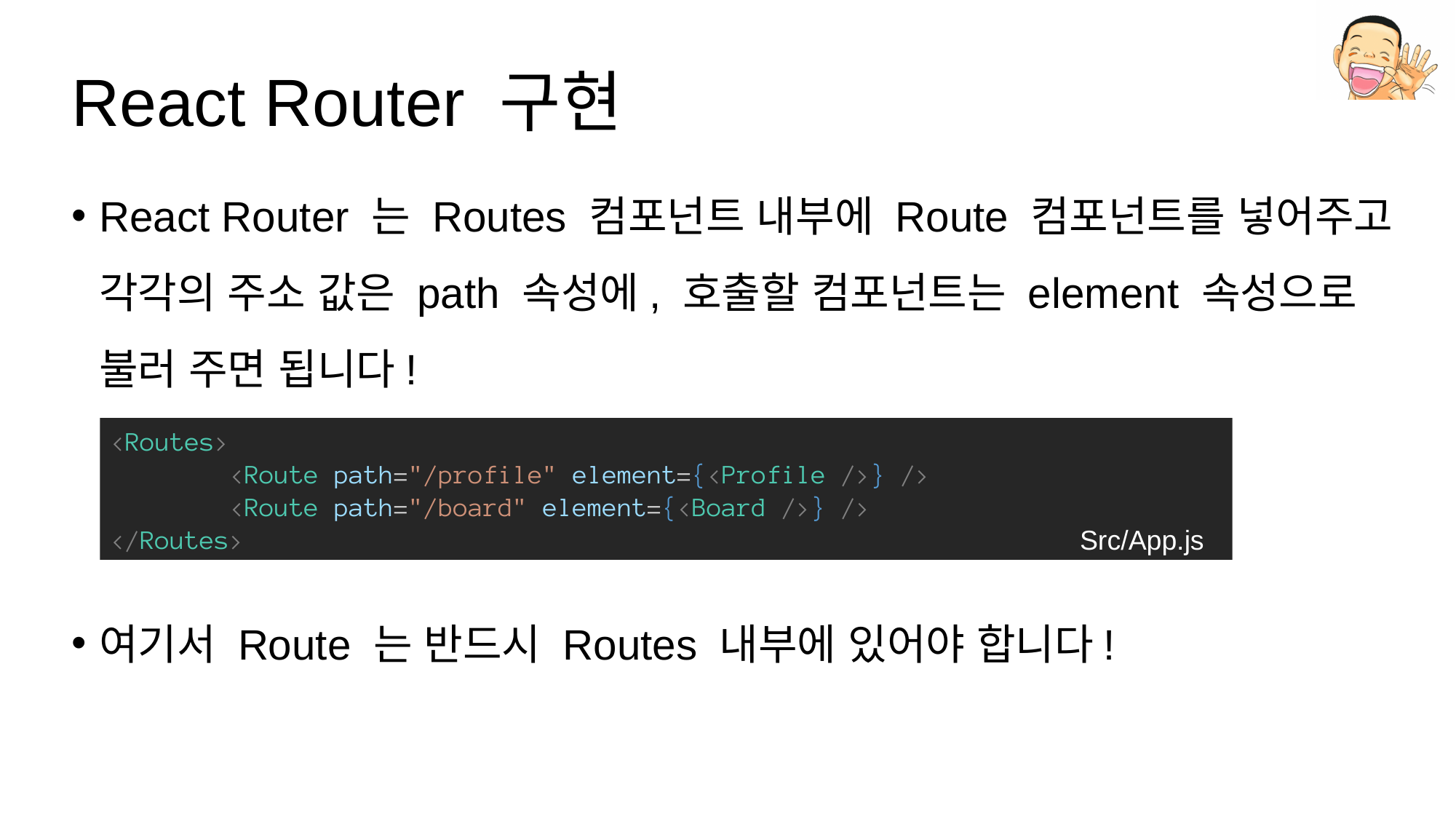

# React Router 구현
React Router 는 Routes 컴포넌트 내부에 Route 컴포넌트를 넣어주고 각각의 주소 값은 path 속성에, 호출할 컴포넌트는 element 속성으로 불러 주면 됩니다!

여기서 Route 는 반드시 Routes 내부에 있어야 합니다!
<Routes>
        <Route path="/profile" element={<Profile />} />
        <Route path="/board" element={<Board />} />
</Routes>
Src/App.js